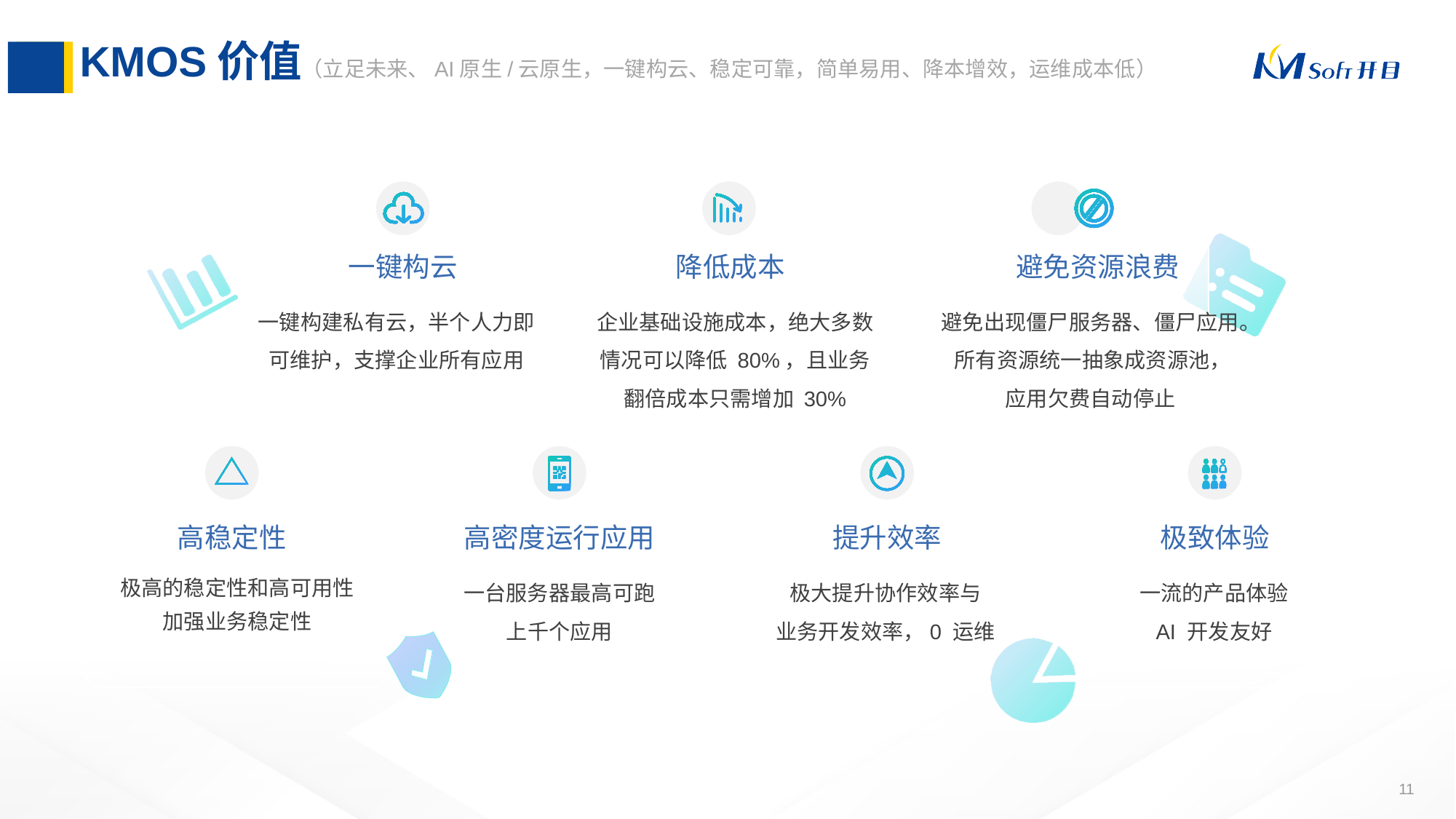

KMOS价值（立足未来、AI原生/云原生，一键构云、稳定可靠，简单易用、降本增效，运维成本低）

一键构云
降低成本
避免资源浪费

一键构建私有云，半个人力即可维护，支撑企业所有应用
企业基础设施成本，绝大多数情况可以降低 80%，且业务翻倍成本只需增加 30%
避免出现僵尸服务器、僵尸应用。 所有资源统一抽象成资源池，
应用欠费自动停止

高稳定性
高密度运行应用
提升效率
极致体验
一台服务器最高可跑
上千个应用
极大提升协作效率与
业务开发效率，0 运维
极高的稳定性和高可用性加强业务稳定性
一流的产品体验
AI 开发友好